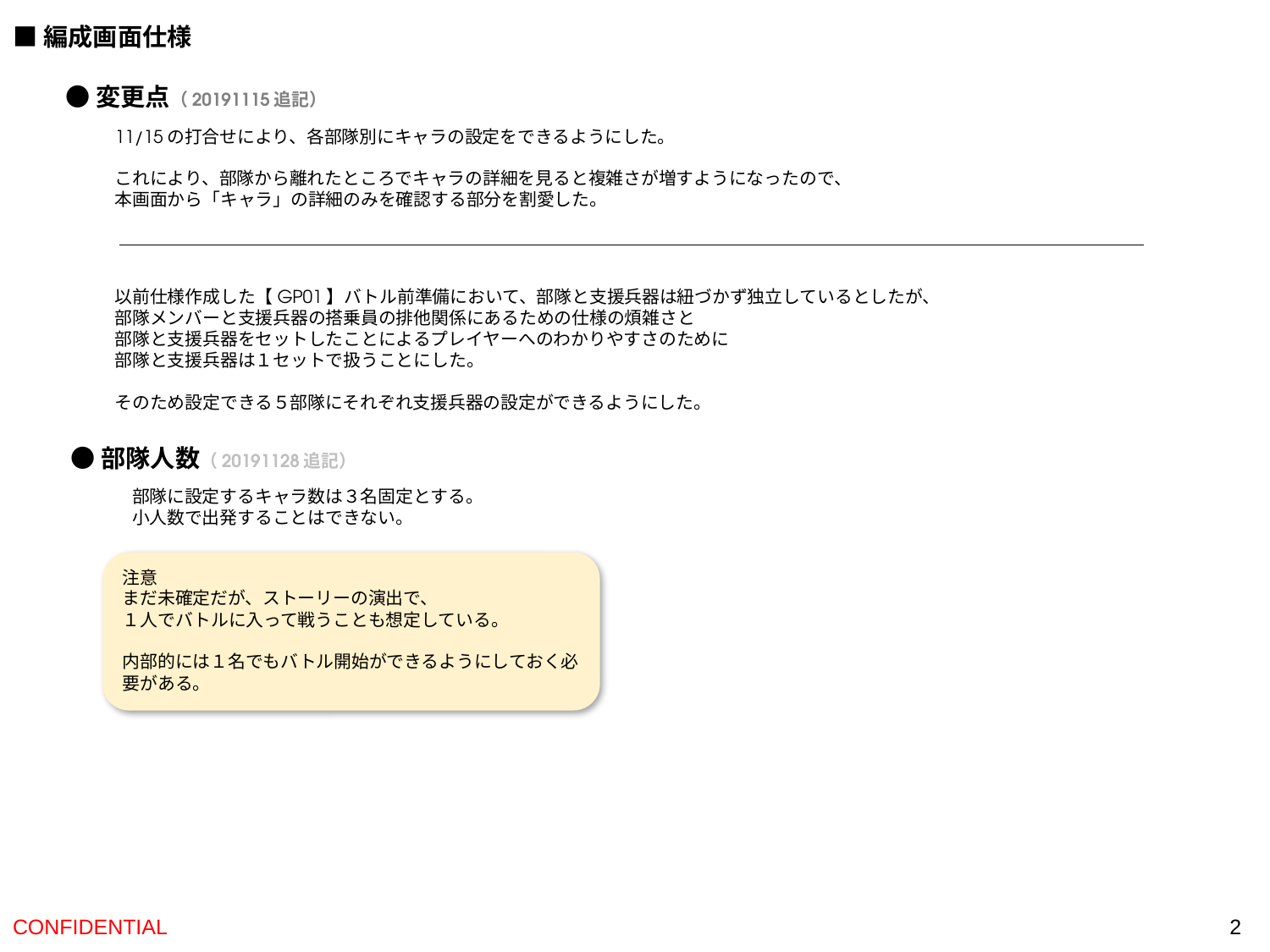

■編成画面仕様
●変更点（20191115追記）
11/15の打合せにより、各部隊別にキャラの設定をできるようにした。

これにより、部隊から離れたところでキャラの詳細を見ると複雑さが増すようになったので、
本画面から「キャラ」の詳細のみを確認する部分を割愛した。
以前仕様作成した【GP01】バトル前準備において、部隊と支援兵器は紐づかず独立しているとしたが、
部隊メンバーと支援兵器の搭乗員の排他関係にあるための仕様の煩雑さと
部隊と支援兵器をセットしたことによるプレイヤーへのわかりやすさのために
部隊と支援兵器は１セットで扱うことにした。

そのため設定できる５部隊にそれぞれ支援兵器の設定ができるようにした。
●部隊人数（20191128追記）
部隊に設定するキャラ数は３名固定とする。
小人数で出発することはできない。
注意
まだ未確定だが、ストーリーの演出で、
１人でバトルに入って戦うことも想定している。

内部的には１名でもバトル開始ができるようにしておく必要がある。

2
CONFIDENTIAL